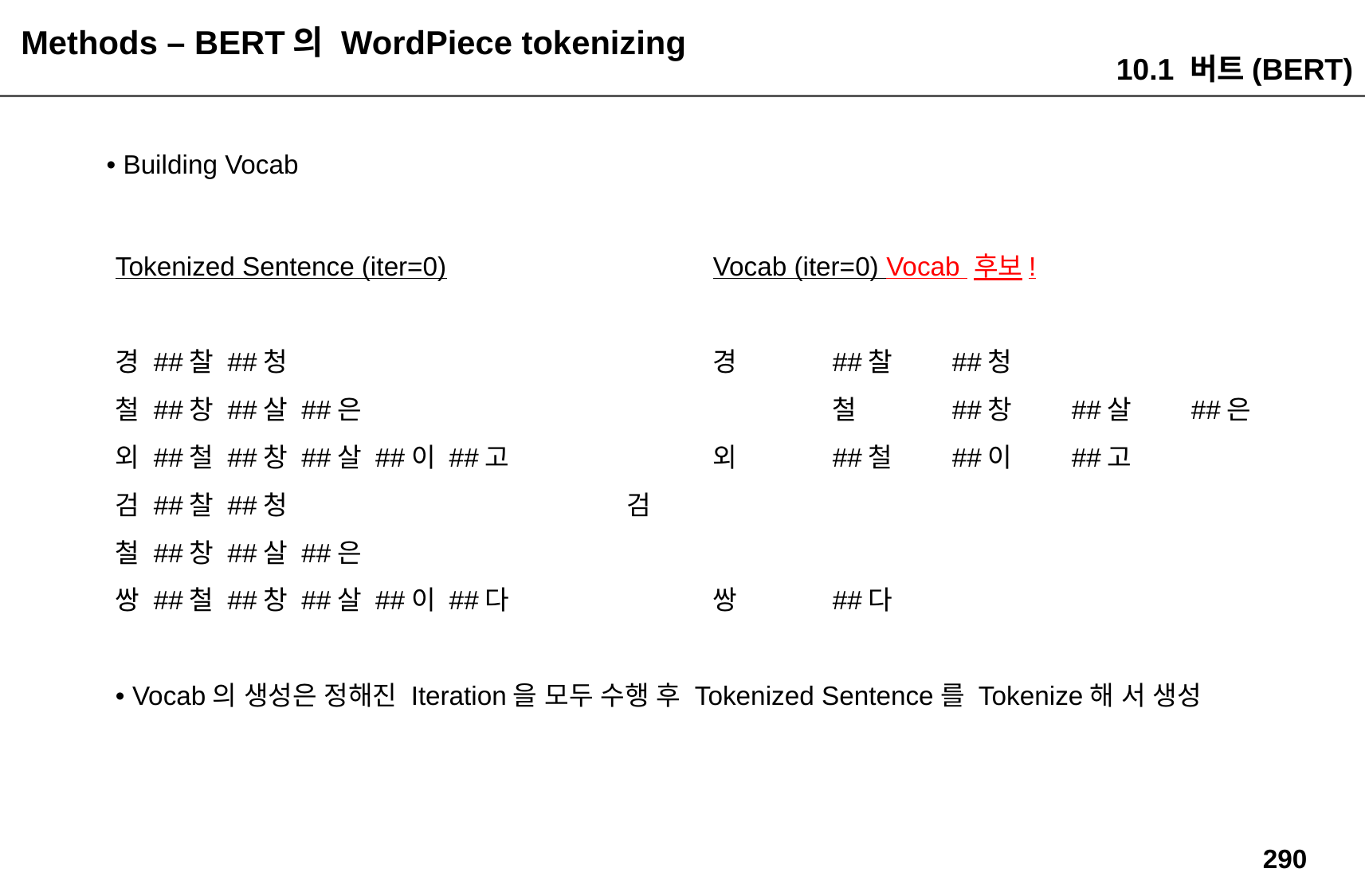

Methods – BERT의 WordPiece tokenizing
10.1 버트(BERT)
• Building Vocab

Tokenized Sentence (iter=0)			Vocab (iter=0) Vocab 후보!

경 ##찰 ##청				경	##찰	##청
철 ##창 ##살 ##은				철	##창	##살	##은
외 ##철 ##창 ##살 ##이 ##고		외	##철	##이	##고
검 ##찰 ##청                                              검
철 ##창 ##살 ##은
쌍 ##철 ##창 ##살 ##이 ##다		쌍	##다

• Vocab의 생성은 정해진 Iteration을 모두 수행 후 Tokenized Sentence를 Tokenize해 서 생성